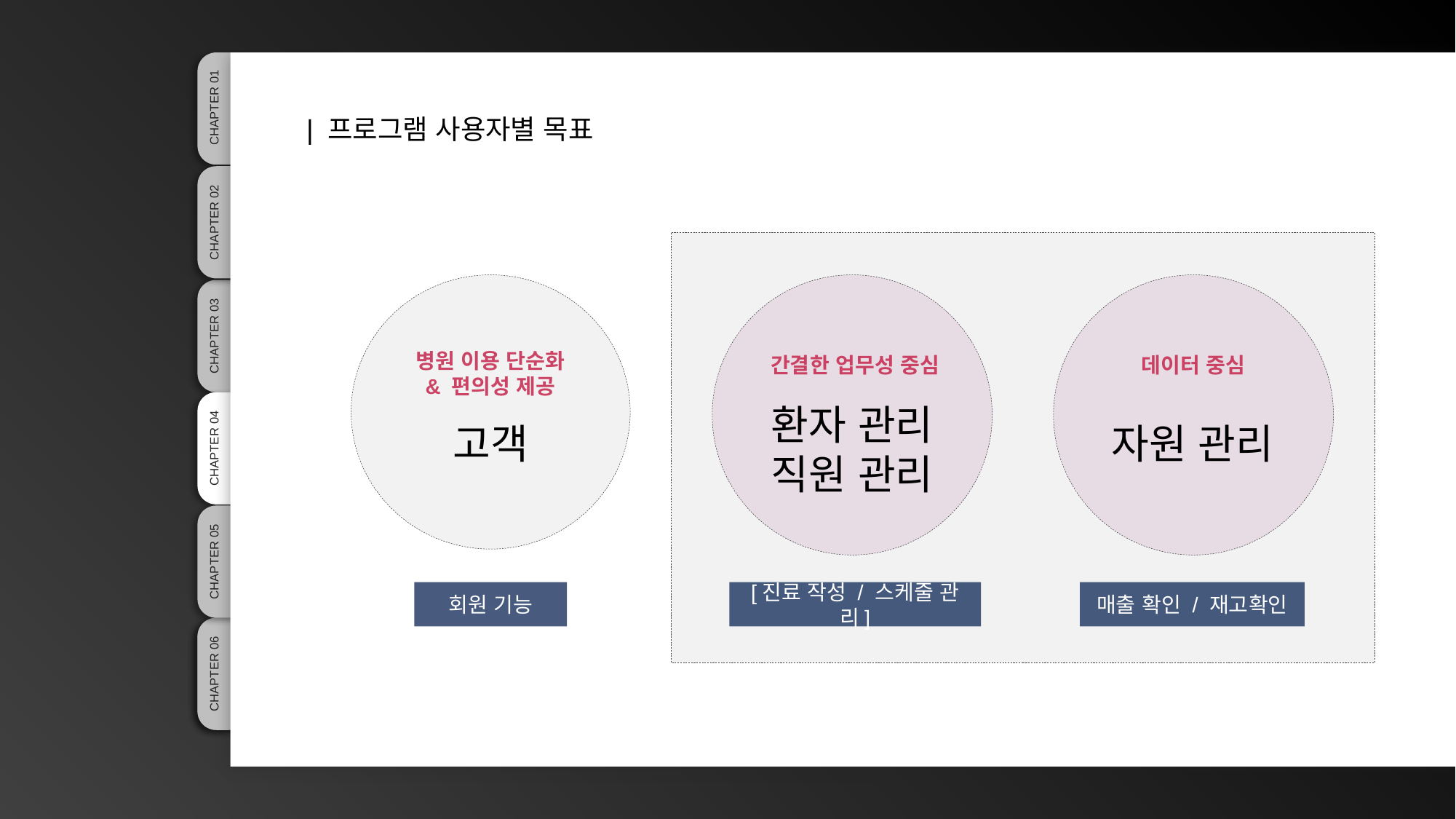

04 |
구현목표

CHAPTER 01
| 프로그램 사용자별 목표

CHAPTER 02

CHAPTER 03
병원 이용 단순화
& 편의성 제공
간결한 업무성 중심
데이터 중심

환자 관리
직원 관리
고객
자원 관리
CHAPTER 04

CHAPTER 05
회원 기능
[진료 작성 / 스케줄 관리]
매출 확인 / 재고확인

CHAPTER 05
CHAPTER 06